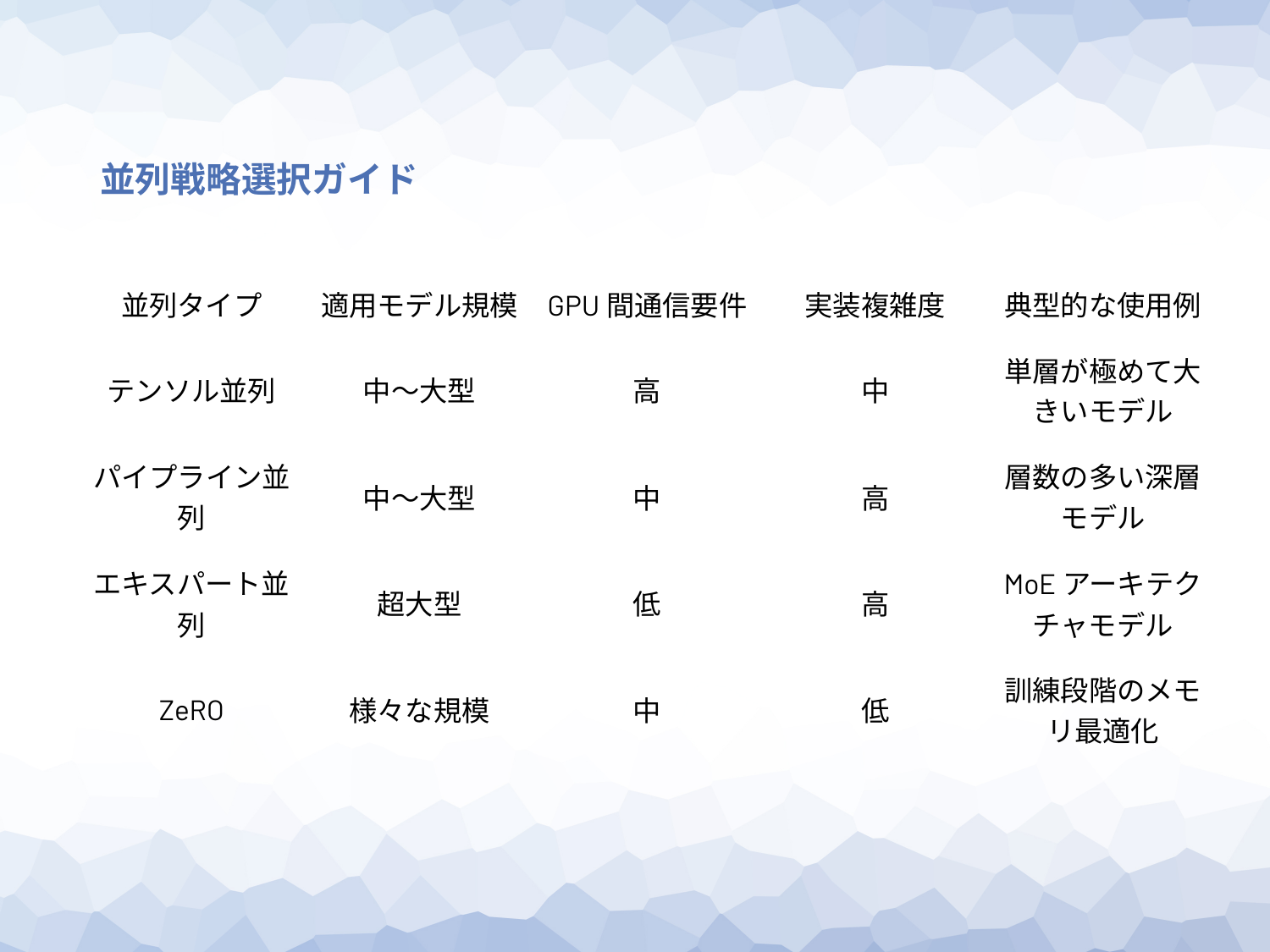

並列戦略選択ガイド
| 並列タイプ | 適用モデル規模 | GPU間通信要件 | 実装複雑度 | 典型的な使用例 |
| --- | --- | --- | --- | --- |
| テンソル並列 | 中〜大型 | 高 | 中 | 単層が極めて大きいモデル |
| パイプライン並列 | 中〜大型 | 中 | 高 | 層数の多い深層モデル |
| エキスパート並列 | 超大型 | 低 | 高 | MoEアーキテクチャモデル |
| ZeRO | 様々な規模 | 中 | 低 | 訓練段階のメモリ最適化 |